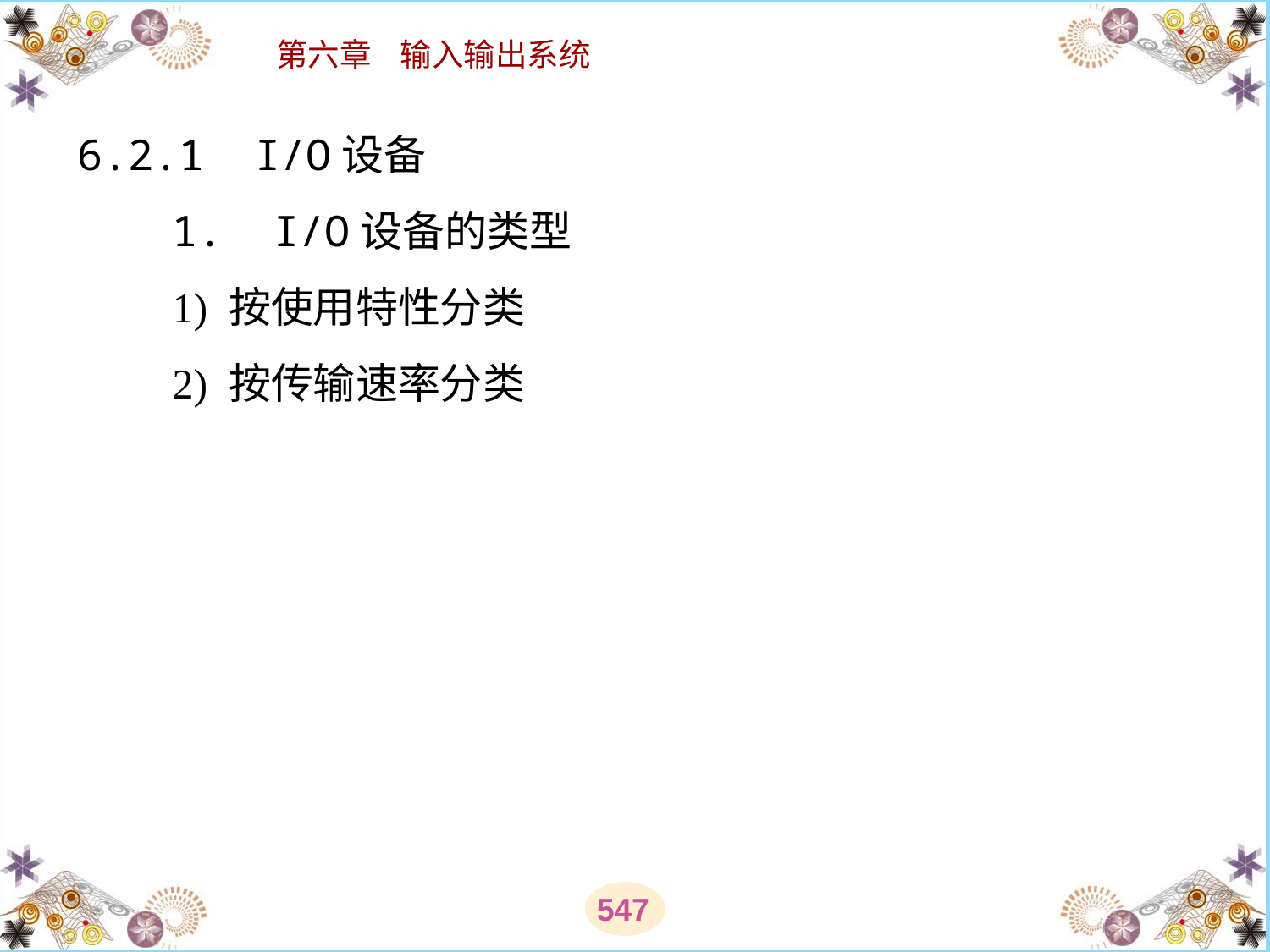

# 6.2.1  I/O设备 　　1.  I/O设备的类型 　　1) 按使用特性分类 　　2) 按传输速率分类